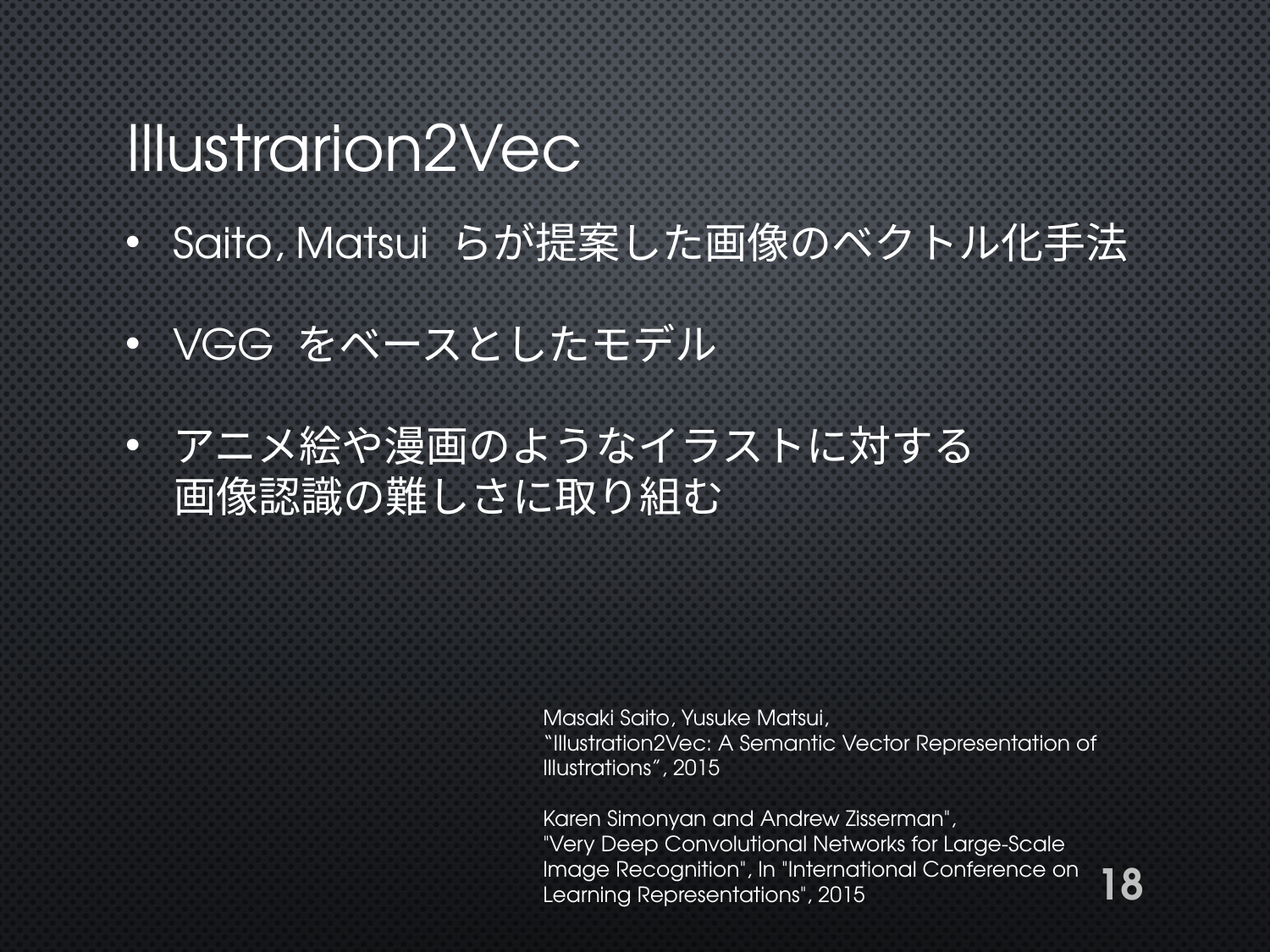

# Illustrarion2Vec
Saito, Matsui らが提案した画像のベクトル化手法

VGG をベースとしたモデル

アニメ絵や漫画のようなイラストに対する
    画像認識の難しさに取り組む

Masaki Saito, Yusuke Matsui,
“Illustration2Vec: A Semantic Vector Representation of Illustrations”, 2015

Karen Simonyan and Andrew Zisserman",
"Very Deep Convolutional Networks for Large-Scale Image Recognition", In "International Conference on Learning Representations", 2015
18